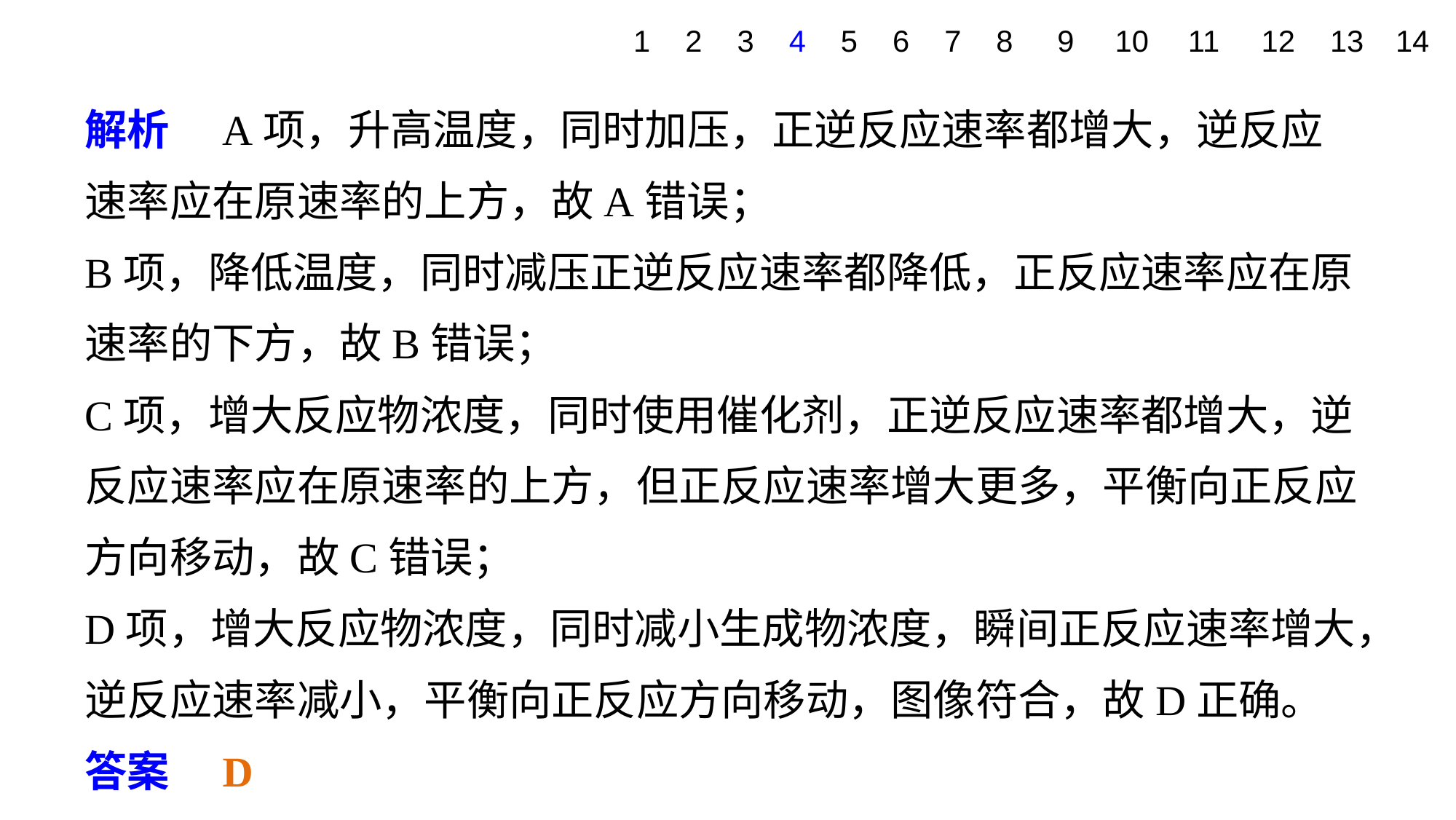

1
2
3
4
5
6
7
8
9
10
11
12
13
14
解析　A项，升高温度，同时加压，正逆反应速率都增大，逆反应速率应在原速率的上方，故A错误；
B项，降低温度，同时减压正逆反应速率都降低，正反应速率应在原速率的下方，故B错误；
C项，增大反应物浓度，同时使用催化剂，正逆反应速率都增大，逆反应速率应在原速率的上方，但正反应速率增大更多，平衡向正反应方向移动，故C错误；
D项，增大反应物浓度，同时减小生成物浓度，瞬间正反应速率增大，逆反应速率减小，平衡向正反应方向移动，图像符合，故D正确。
答案　D